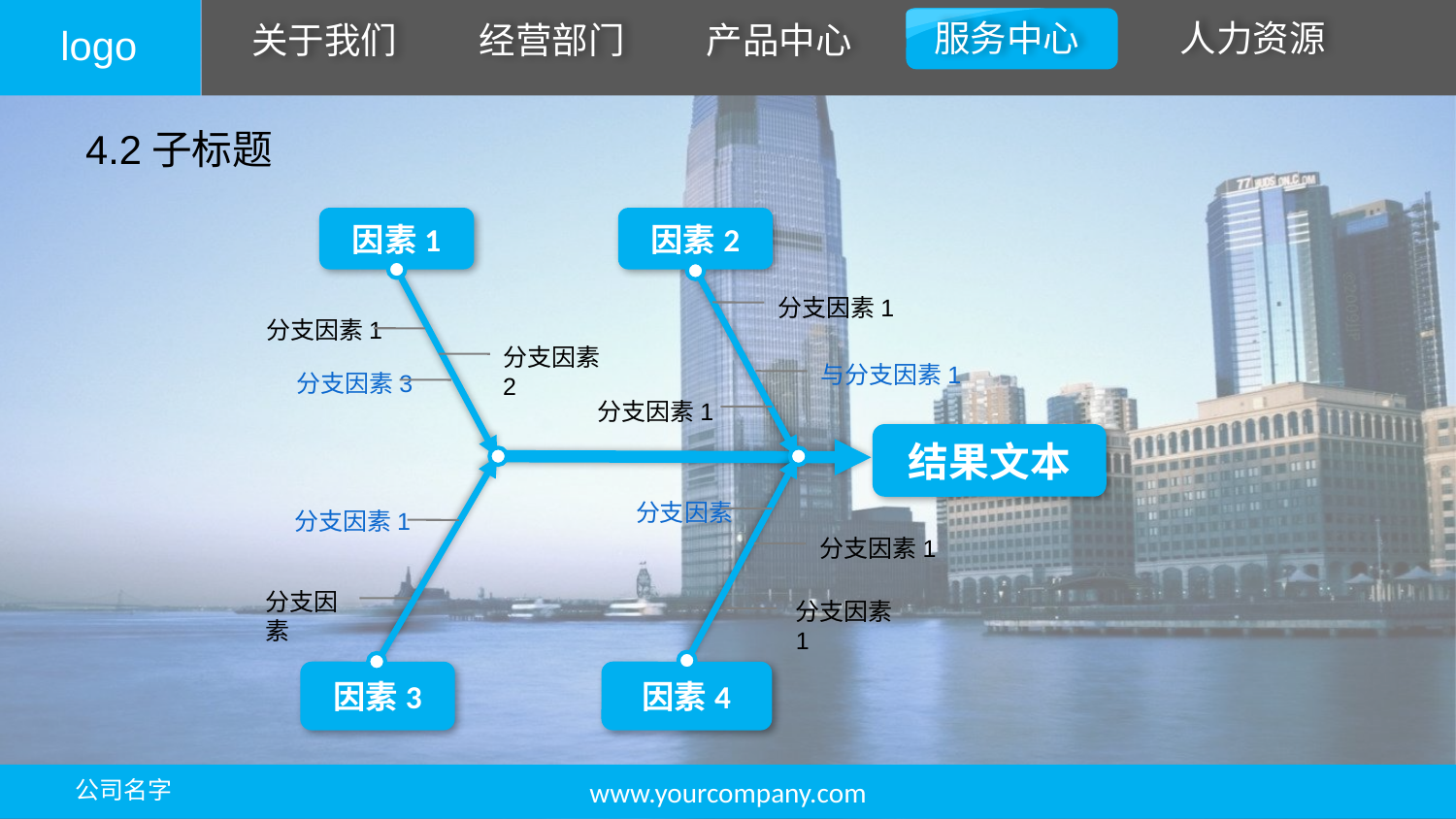

4.2子标题
因素1
因素2

分支因素1
     分支因素1
分支因素2
与分支因素1
    分支因素3
分支因素1
结果文本

分支因素
分支因素1
分支因素1
分支因素
分支因素1

因素3
因素4